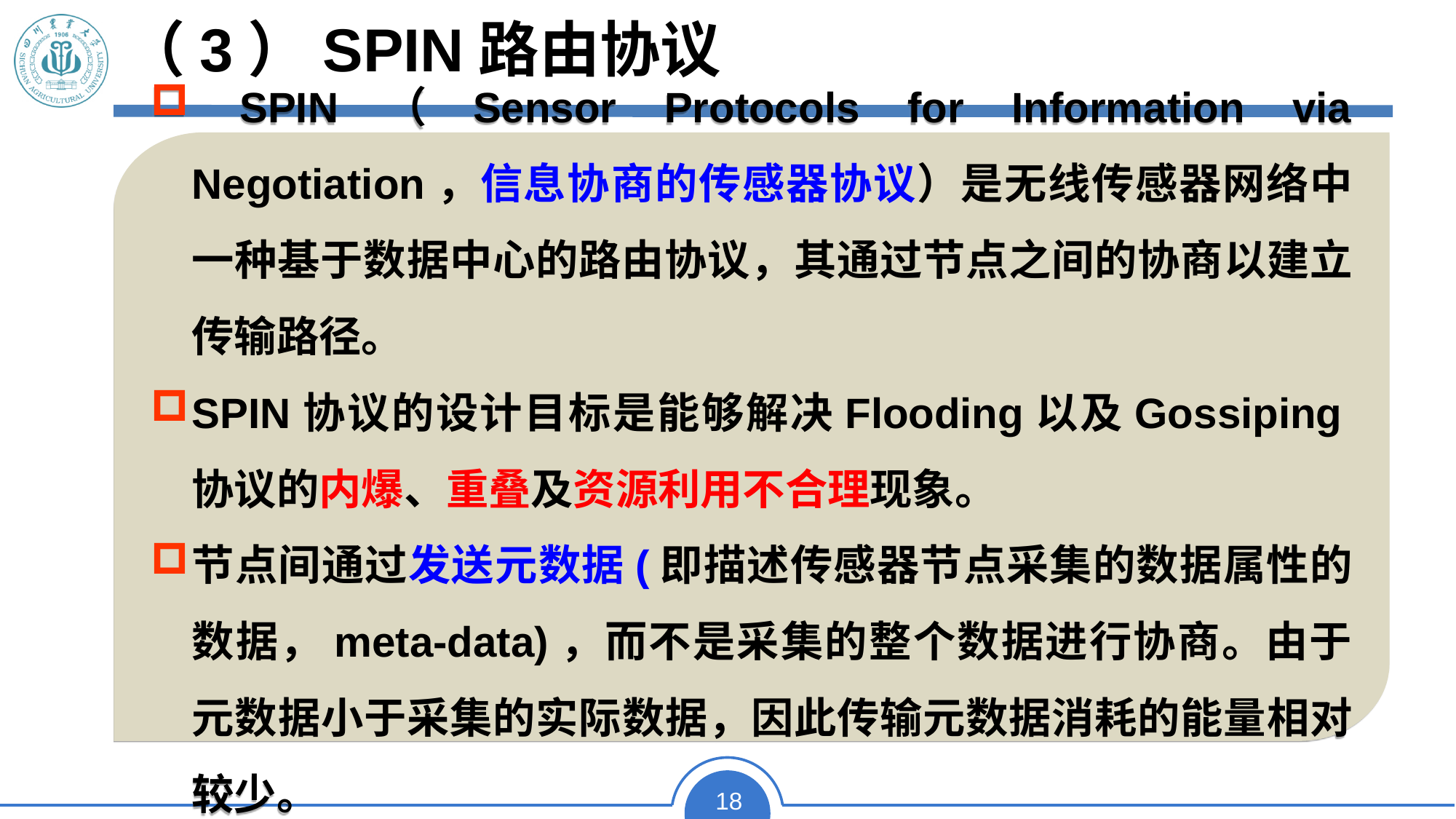

# （3）SPIN路由协议
 SPIN（Sensor Protocols for Information via Negotiation，信息协商的传感器协议）是无线传感器网络中一种基于数据中心的路由协议，其通过节点之间的协商以建立传输路径。
SPIN协议的设计目标是能够解决Flooding以及Gossiping协议的内爆、重叠及资源利用不合理现象。
节点间通过发送元数据(即描述传感器节点采集的数据属性的数据，meta-data)，而不是采集的整个数据进行协商。由于元数据小于采集的实际数据，因此传输元数据消耗的能量相对较少。